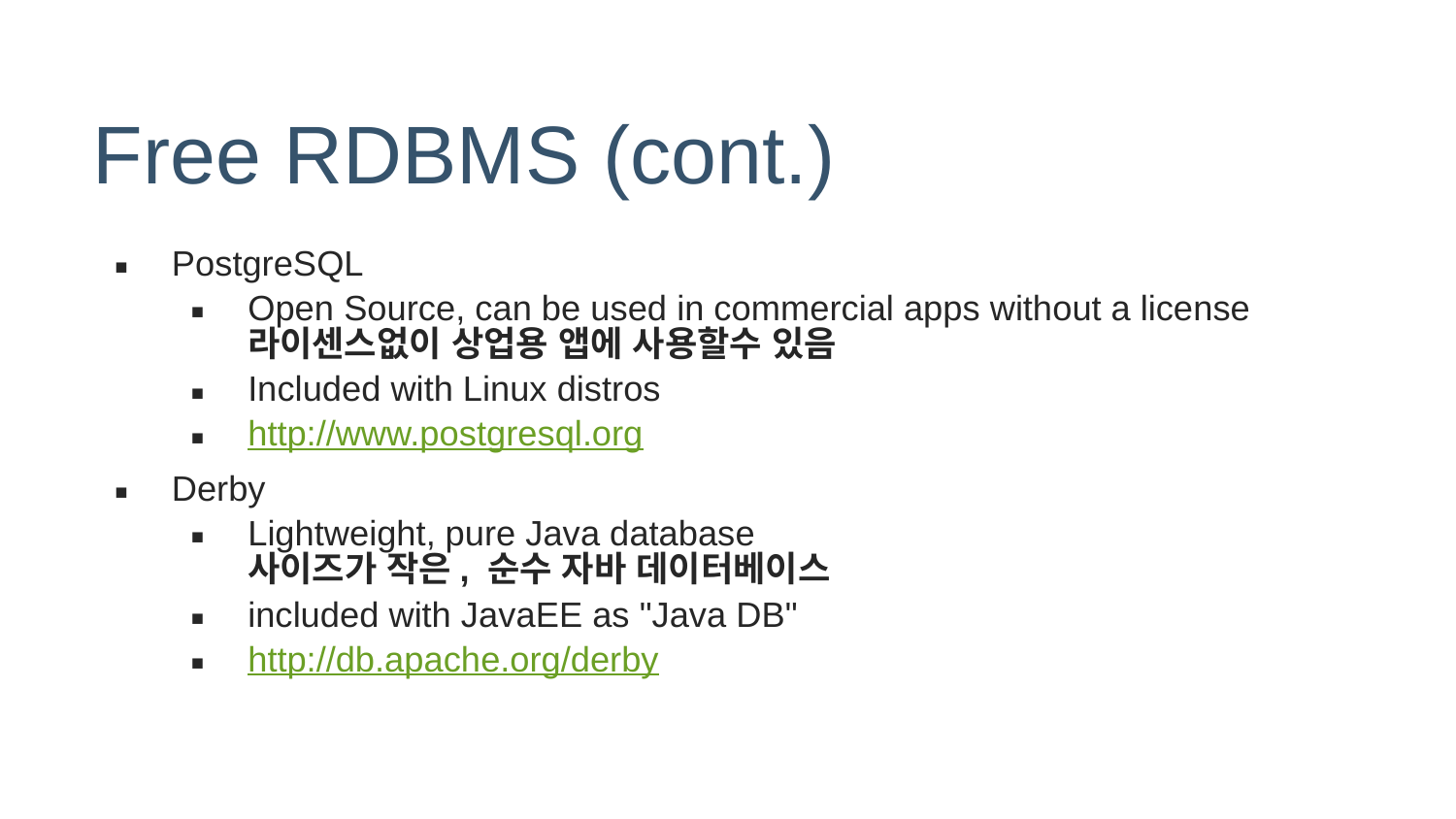

# Free RDBMS (cont.)
PostgreSQL
Open Source, can be used in commercial apps without a license
라이센스없이 상업용 앱에 사용할수 있음
Included with Linux distros
http://www.postgresql.org
Derby
Lightweight, pure Java database
사이즈가 작은, 순수 자바 데이터베이스
included with JavaEE as "Java DB"
http://db.apache.org/derby